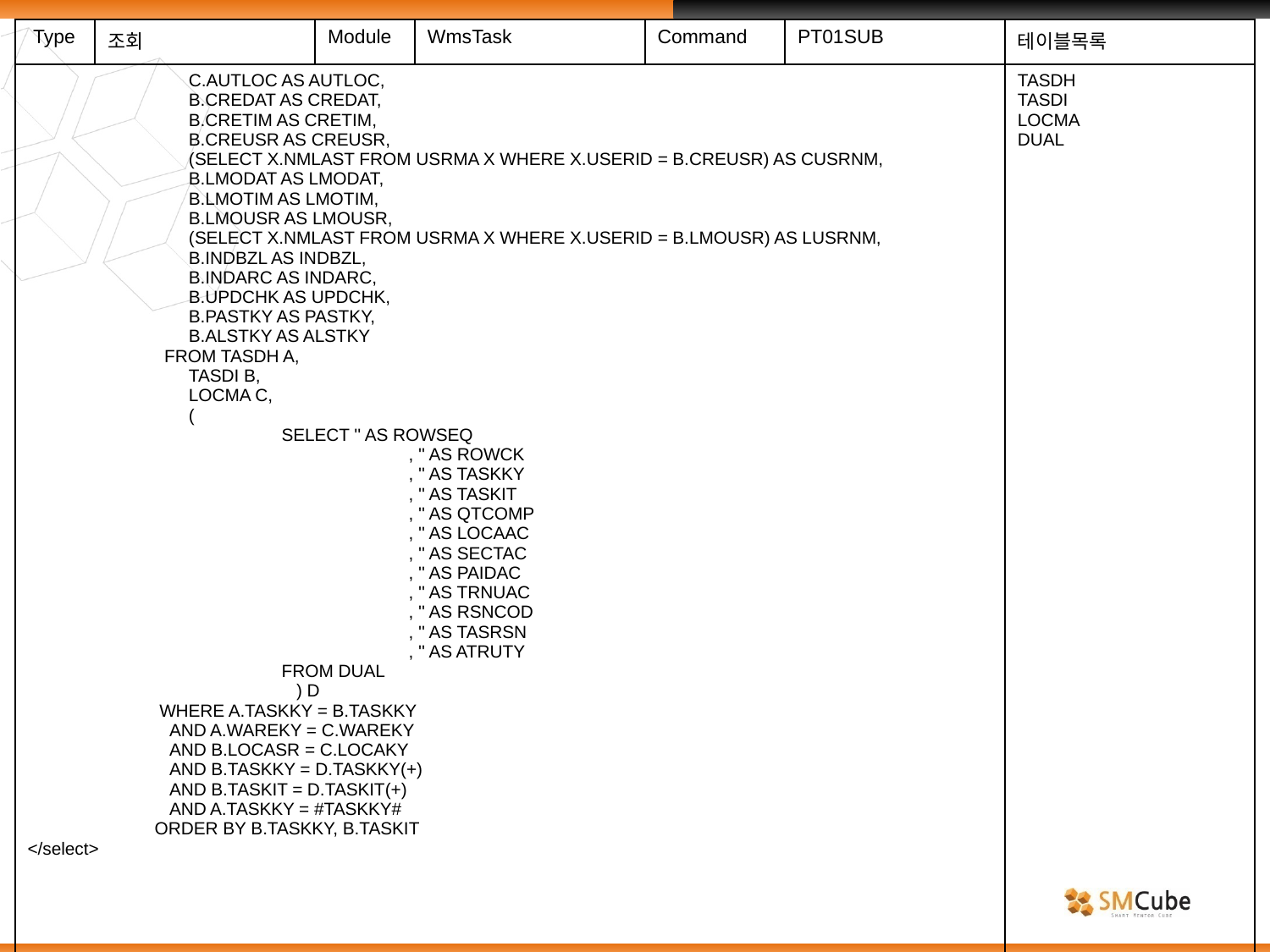

| Type | 조회 | Module | WmsTask | Command | PT01SUB | 테이블목록 |
| --- | --- | --- | --- | --- | --- | --- |
| C.AUTLOC AS AUTLOC, B.CREDAT AS CREDAT, B.CRETIM AS CRETIM, B.CREUSR AS CREUSR, (SELECT X.NMLAST FROM USRMA X WHERE X.USERID = B.CREUSR) AS CUSRNM, B.LMODAT AS LMODAT, B.LMOTIM AS LMOTIM, B.LMOUSR AS LMOUSR, (SELECT X.NMLAST FROM USRMA X WHERE X.USERID = B.LMOUSR) AS LUSRNM, B.INDBZL AS INDBZL, B.INDARC AS INDARC, B.UPDCHK AS UPDCHK, B.PASTKY AS PASTKY, B.ALSTKY AS ALSTKY FROM TASDH A, TASDI B, LOCMA C, ( SELECT '' AS ROWSEQ , '' AS ROWCK , '' AS TASKKY , '' AS TASKIT , '' AS QTCOMP , '' AS LOCAAC , '' AS SECTAC , '' AS PAIDAC , '' AS TRNUAC , '' AS RSNCOD , '' AS TASRSN , '' AS ATRUTY FROM DUAL ) D WHERE A.TASKKY = B.TASKKY AND A.WAREKY = C.WAREKY AND B.LOCASR = C.LOCAKY AND B.TASKKY = D.TASKKY(+) AND B.TASKIT = D.TASKIT(+) AND A.TASKKY = #TASKKY# ORDER BY B.TASKKY, B.TASKIT </select> |  |  |  |  |  | TASDH TASDI LOCMA DUAL |